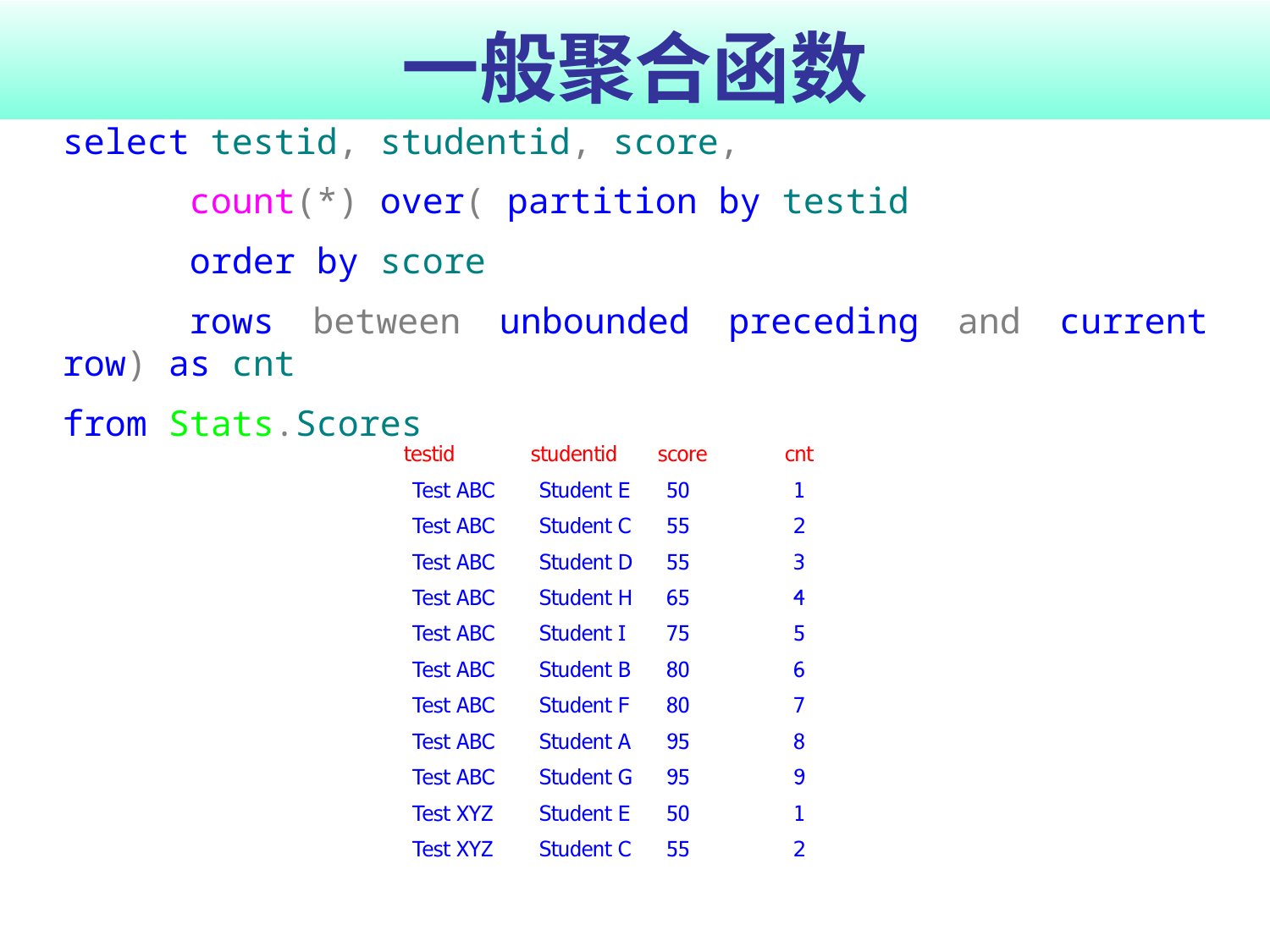

# 一般聚合函数
select testid, studentid, score,
 	count(*) over( partition by testid
	order by score
	rows between unbounded preceding and current row) as cnt
from Stats.Scores
testid	studentid	score	cnt
Test ABC	Student E	50	1
Test ABC	Student C	55	2
Test ABC	Student D	55	3
Test ABC	Student H	65	4
Test ABC	Student I	75	5
Test ABC	Student B	80	6
Test ABC	Student F	80	7
Test ABC	Student A	95	8
Test ABC	Student G	95	9
Test XYZ	Student E	50	1
Test XYZ	Student C	55	2